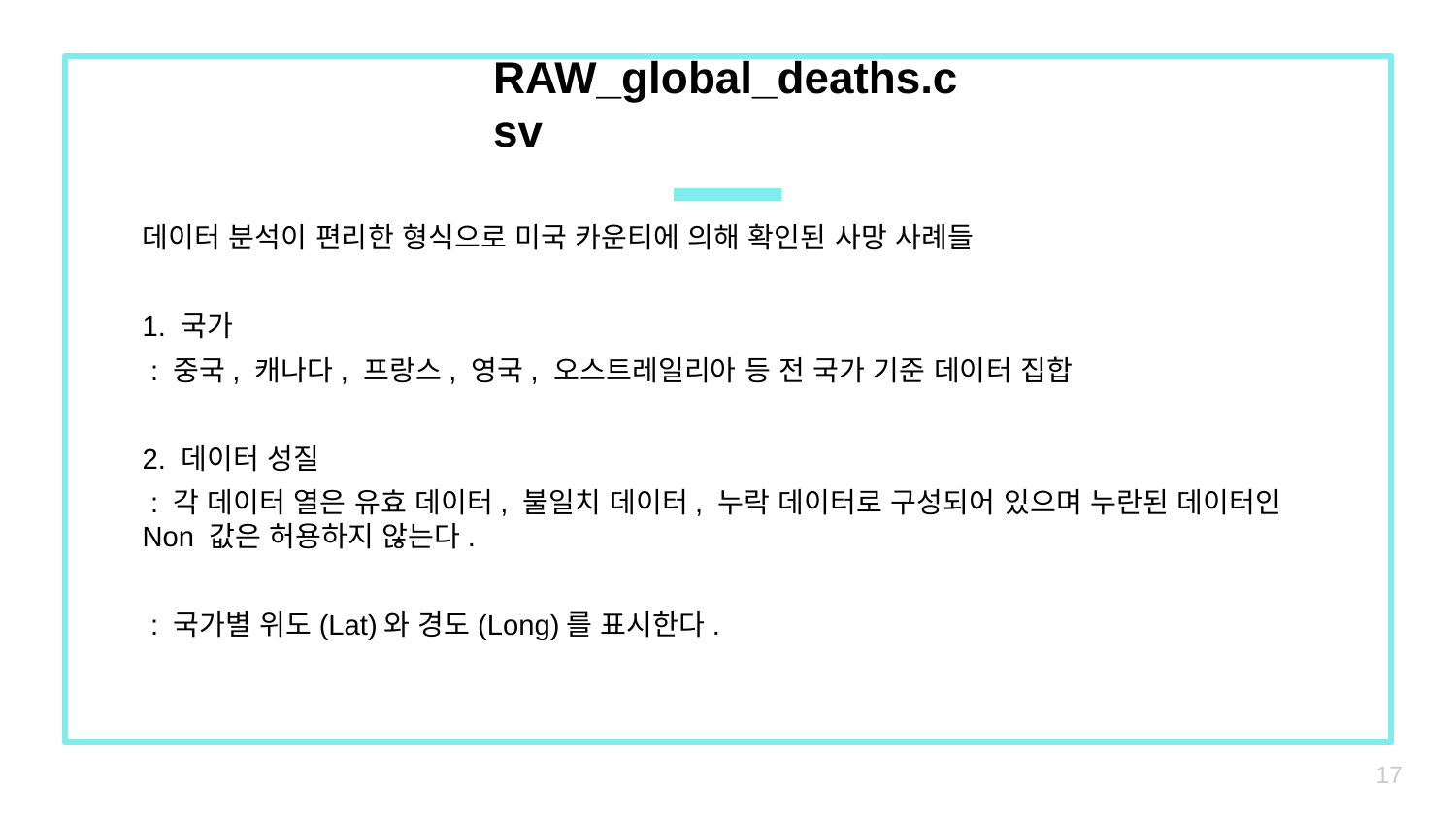

# RAW_global_deaths.csv
데이터 분석이 편리한 형식으로 미국 카운티에 의해 확인된 사망 사례들

1. 국가
 : 중국, 캐나다, 프랑스, 영국, 오스트레일리아 등 전 국가 기준 데이터 집합

2. 데이터 성질
 : 각 데이터 열은 유효 데이터, 불일치 데이터, 누락 데이터로 구성되어 있으며 누란된 데이터인 Non 값은 허용하지 않는다.

 : 국가별 위도(Lat)와 경도(Long)를 표시한다.
17